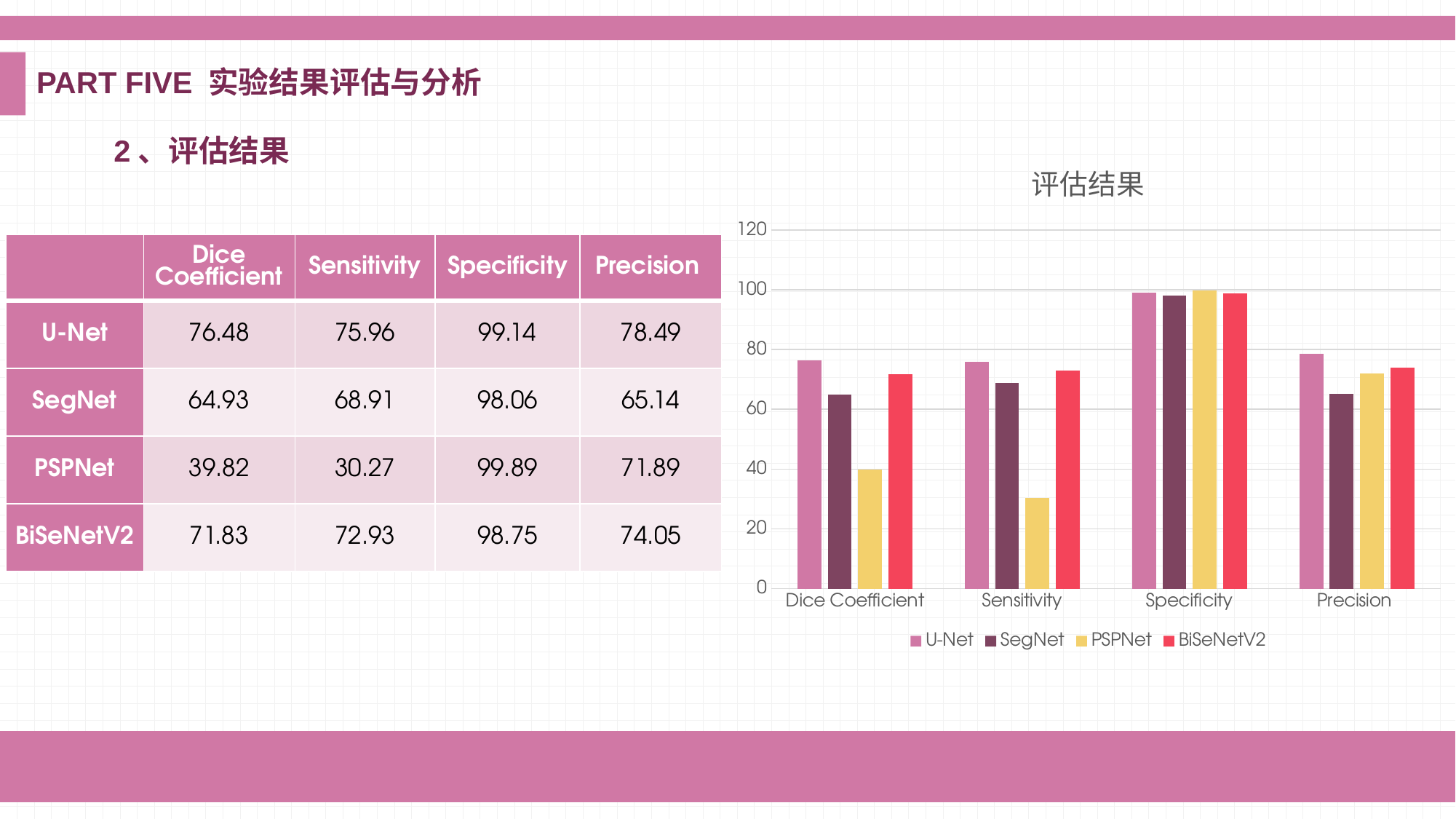

PART FIVE 实验结果评估与分析
2、评估结果

### Chart: 评估结果

| Category | U-Net | SegNet | PSPNet | BiSeNetV2 |
|---|---|---|---|---|
| Dice Coefficient | 76.48 | 64.93 | 39.82 | 71.83 |
| Sensitivity | 75.96 | 68.91 | 30.27 | 72.93 |
| Specificity | 99.14 | 98.06 | 99.89 | 98.75 |
| Precision  | 78.49 | 65.14 | 71.89 | 74.05 |
|  | Dice Coefficient | Sensitivity | Specificity | Precision |
| --- | --- | --- | --- | --- |
| U-Net | 76.48 | 75.96 | 99.14 | 78.49 |
| SegNet | 64.93 | 68.91 | 98.06 | 65.14 |
| PSPNet | 39.82 | 30.27 | 99.89 | 71.89 |
| BiSeNetV2 | 71.83 | 72.93 | 98.75 | 74.05 |